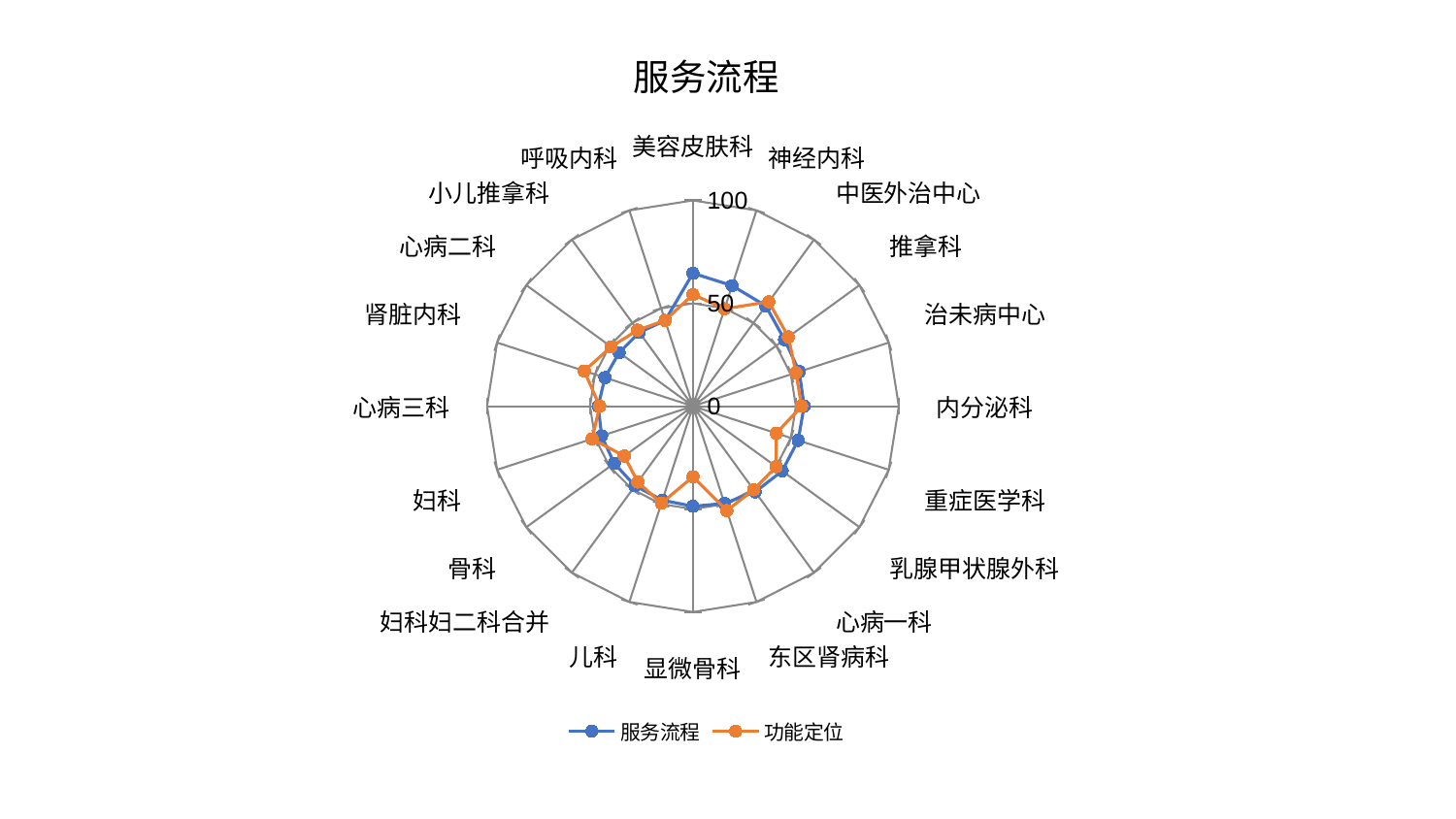

### Chart: 服务流程

| Category | 服务流程 | 功能定位 |
|---|---|---|
| 美容皮肤科 | 64.59836319206264 | 54.264672815992135 |
| 神经内科 | 61.601583834343536 | 49.74616629524224 |
| 中医外治中心 | 60.23853634610441 | 62.70029434097889 |
| 推拿科 | 55.0088680415247 | 57.32118002364093 |
| 治未病中心 | 54.33983009142423 | 52.62865336263774 |
| 内分泌科 | 54.02042868615561 | 52.79315987276831 |
| 重症医学科 | 53.76180387122292 | 42.60158496950489 |
| 乳腺甲状腺外科 | 53.56861829658644 | 49.9862278095863 |
| 心病一科 | 51.49481292063044 | 50.220240698878776 |
| 东区肾病科 | 49.68097514270262 | 53.328077193701546 |
| 显微骨科 | 48.63757694305505 | 34.27877389740875 |
| 儿科 | 48.02818694726711 | 49.577208065064625 |
| 妇科妇二科合并 | 47.85024827990578 | 45.574206135737526 |
| 骨科 | 47.2674985476095 | 41.22482687344971 |
| 妇科 | 46.63421874681527 | 51.50421630158208 |
| 心病三科 | 46.002361243184936 | 45.29788791051112 |
| 肾脏内科 | 44.94092827356248 | 55.48657235739582 |
| 心病二科 | 44.31335146942654 | 49.12466413287636 |
| 小儿推拿科 | 44.30557002293907 | 45.7313544186936 |
| 呼吸内科 | 43.77530984942102 | 43.80849815633084 |
53